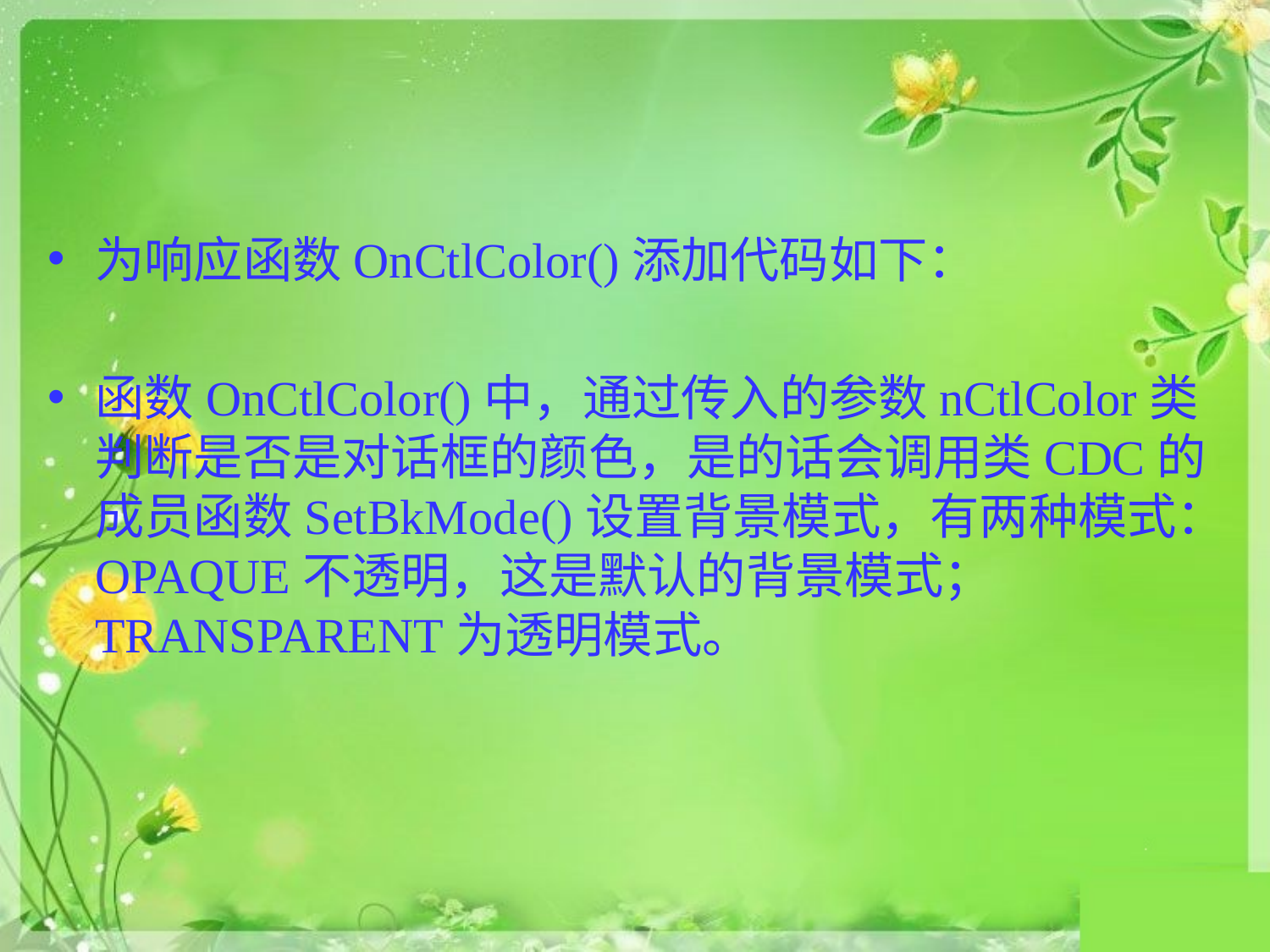

#
为响应函数OnCtlColor()添加代码如下：

函数OnCtlColor()中，通过传入的参数nCtlColor类判断是否是对话框的颜色，是的话会调用类CDC的成员函数SetBkMode()设置背景模式，有两种模式：OPAQUE不透明，这是默认的背景模式；TRANSPARENT为透明模式。